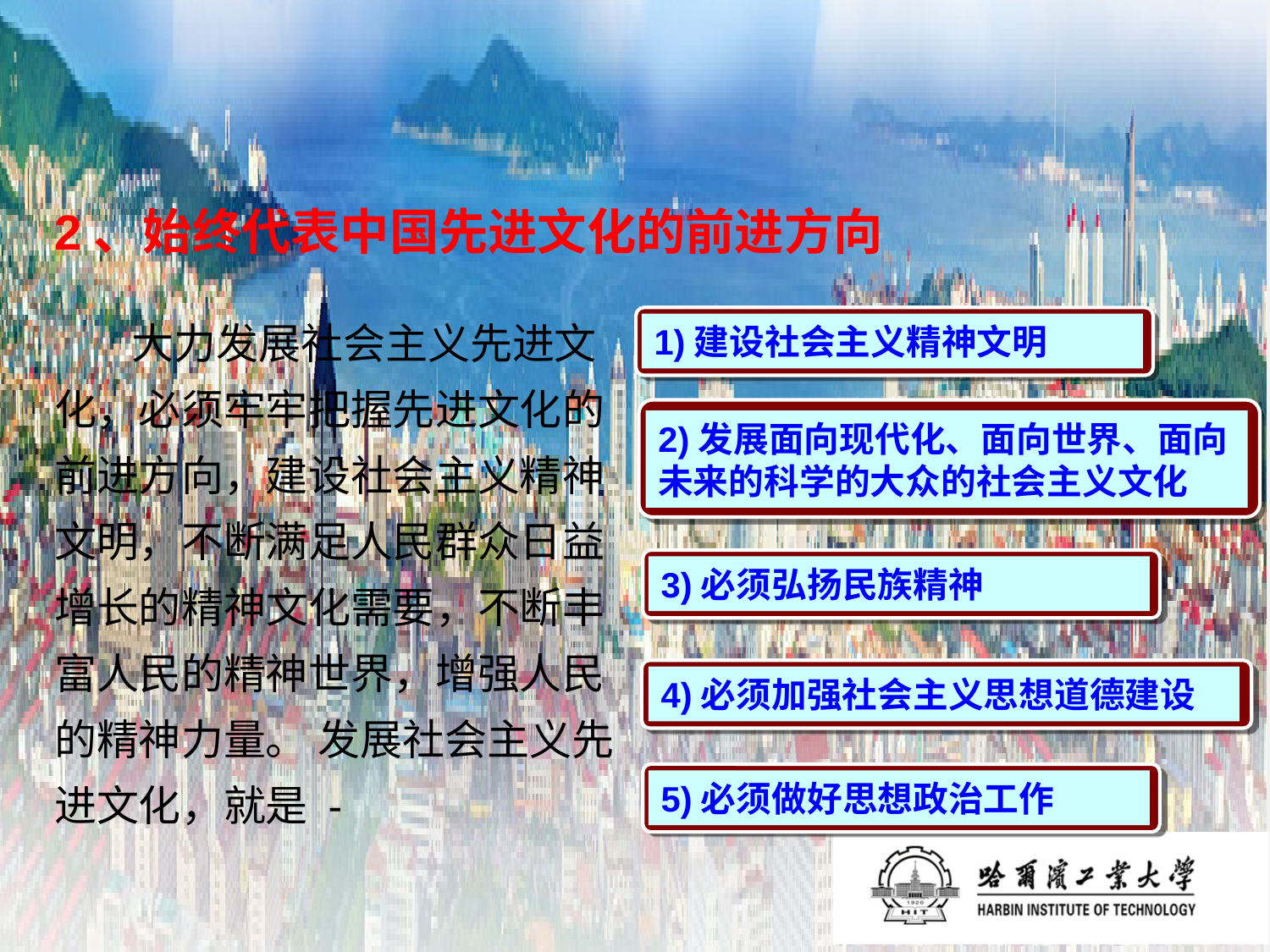

# 2、始终代表中国先进文化的前进方向
       大力发展社会主义先进文化，必须牢牢把握先进文化的前进方向，建设社会主义精神文明，不断满足人民群众日益增长的精神文化需要，不断丰富人民的精神世界，增强人民的精神力量。 发展社会主义先进文化，就是 -

1)建设社会主义精神文明

2)发展面向现代化、面向世界、面向未来的科学的大众的社会主义文化

3)必须弘扬民族精神

4)必须加强社会主义思想道德建设

5)必须做好思想政治工作